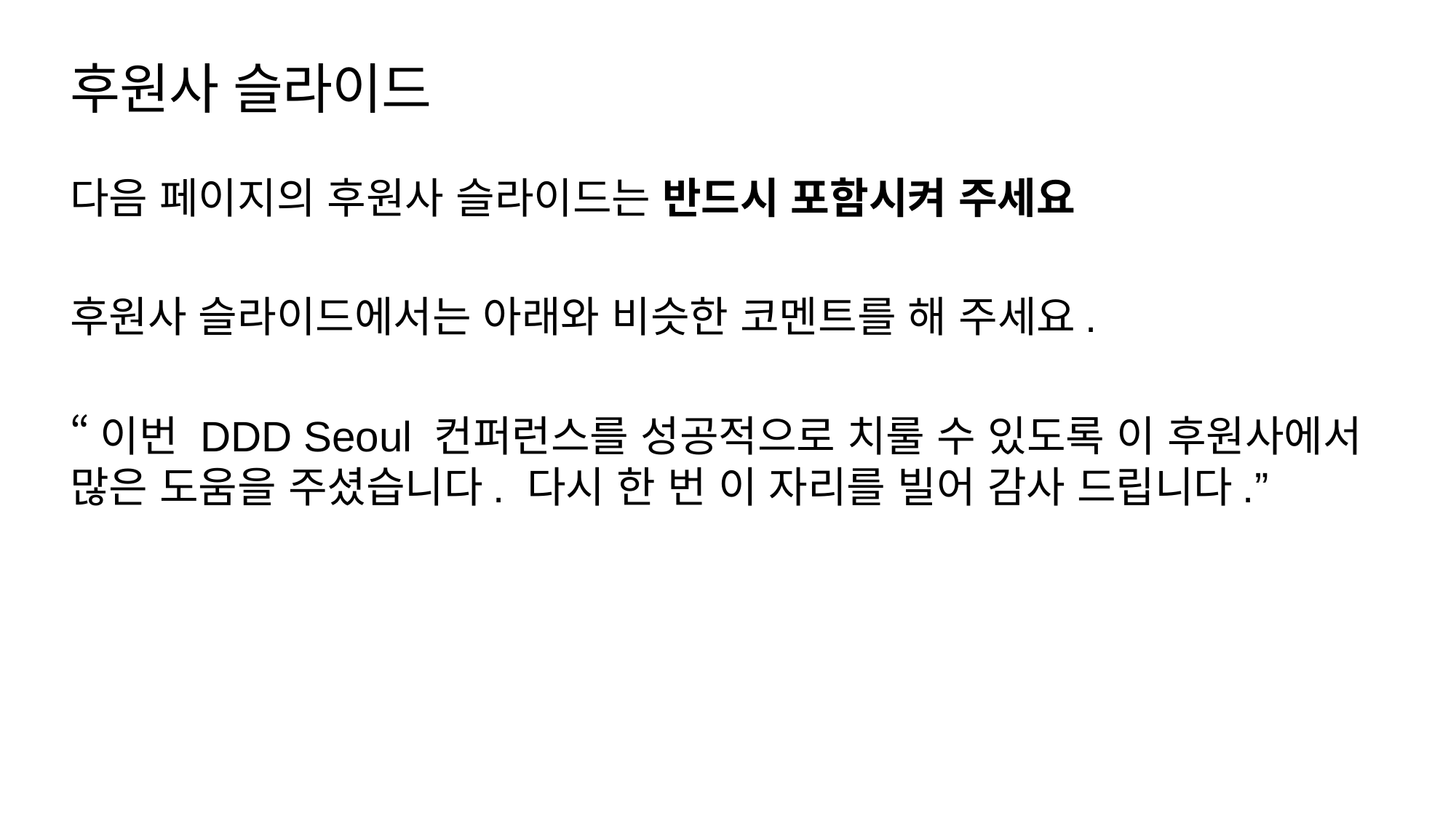

# 후원사 슬라이드
다음 페이지의 후원사 슬라이드는 반드시 포함시켜 주세요

후원사 슬라이드에서는 아래와 비슷한 코멘트를 해 주세요.

“이번 DDD Seoul 컨퍼런스를 성공적으로 치룰 수 있도록 이 후원사에서 많은 도움을 주셨습니다. 다시 한 번 이 자리를 빌어 감사 드립니다.”